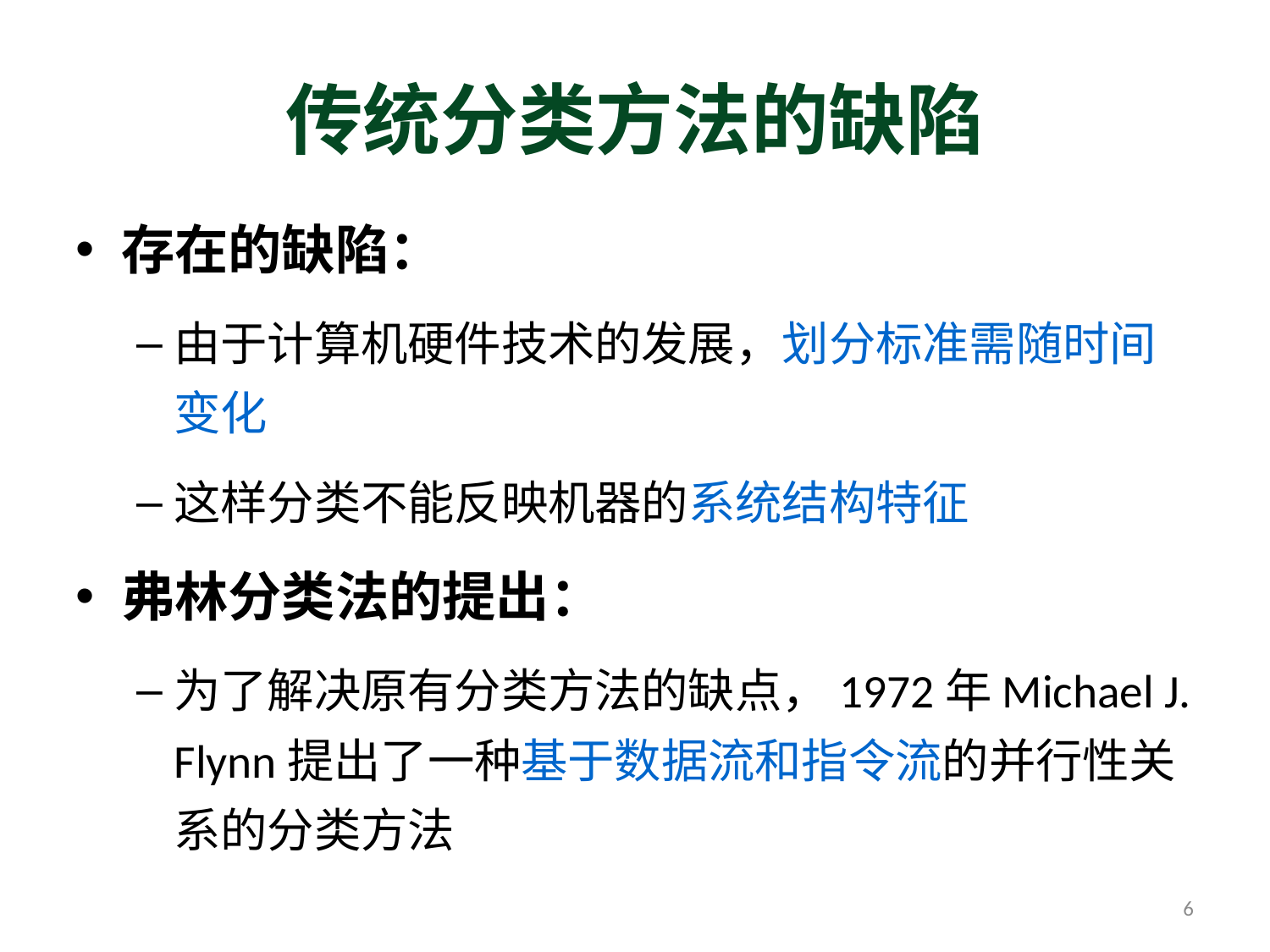

# 传统分类方法的缺陷
存在的缺陷：
由于计算机硬件技术的发展，划分标准需随时间变化
这样分类不能反映机器的系统结构特征
弗林分类法的提出：
为了解决原有分类方法的缺点，1972年Michael J. Flynn提出了一种基于数据流和指令流的并行性关系的分类方法
6